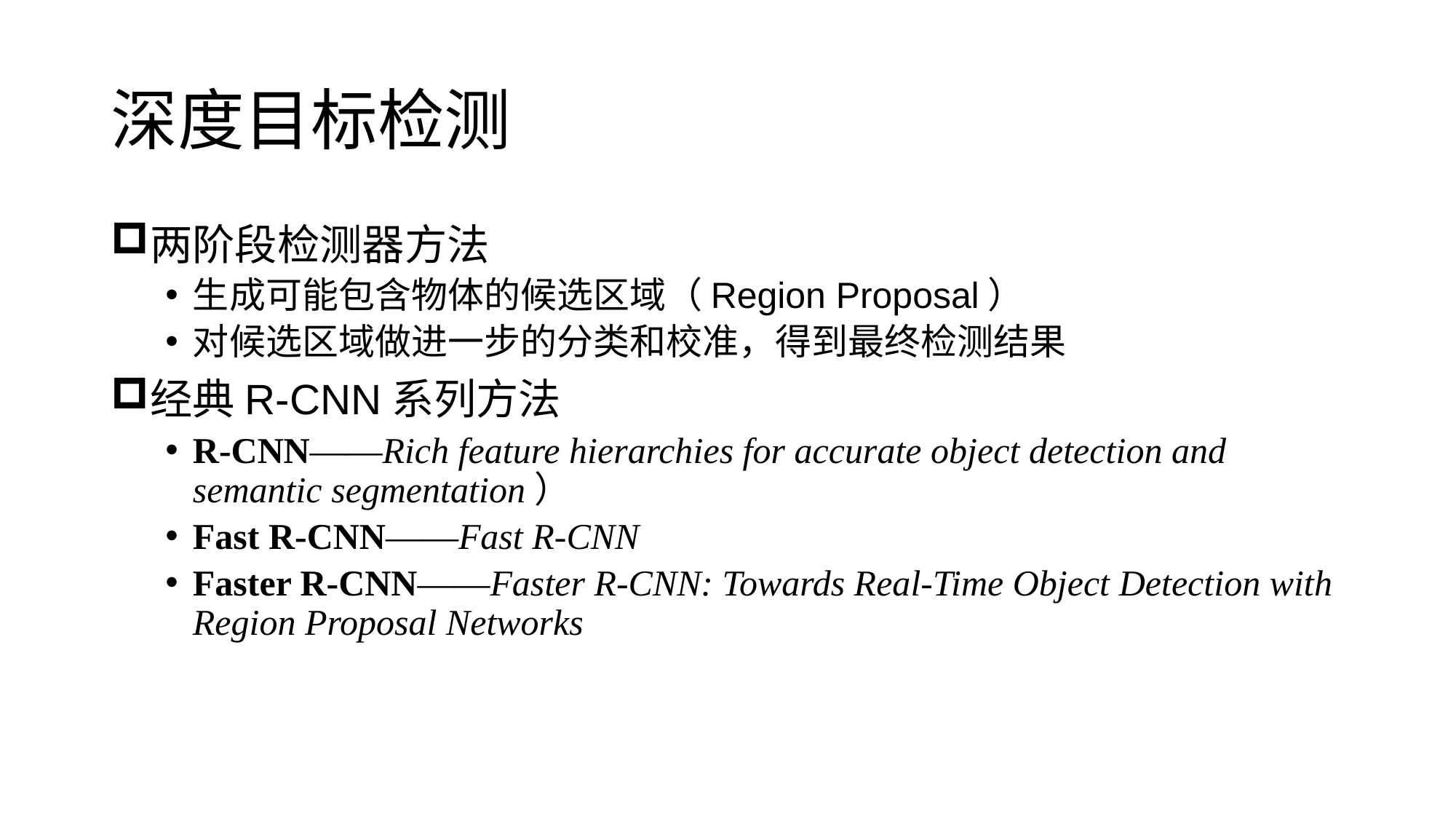

# 深度目标检测
两阶段检测器方法
生成可能包含物体的候选区域（Region Proposal）
对候选区域做进一步的分类和校准，得到最终检测结果
经典R-CNN系列方法
R-CNN——Rich feature hierarchies for accurate object detection and semantic segmentation）
Fast R-CNN——Fast R-CNN
Faster R-CNN——Faster R-CNN: Towards Real-Time Object Detection with Region Proposal Networks